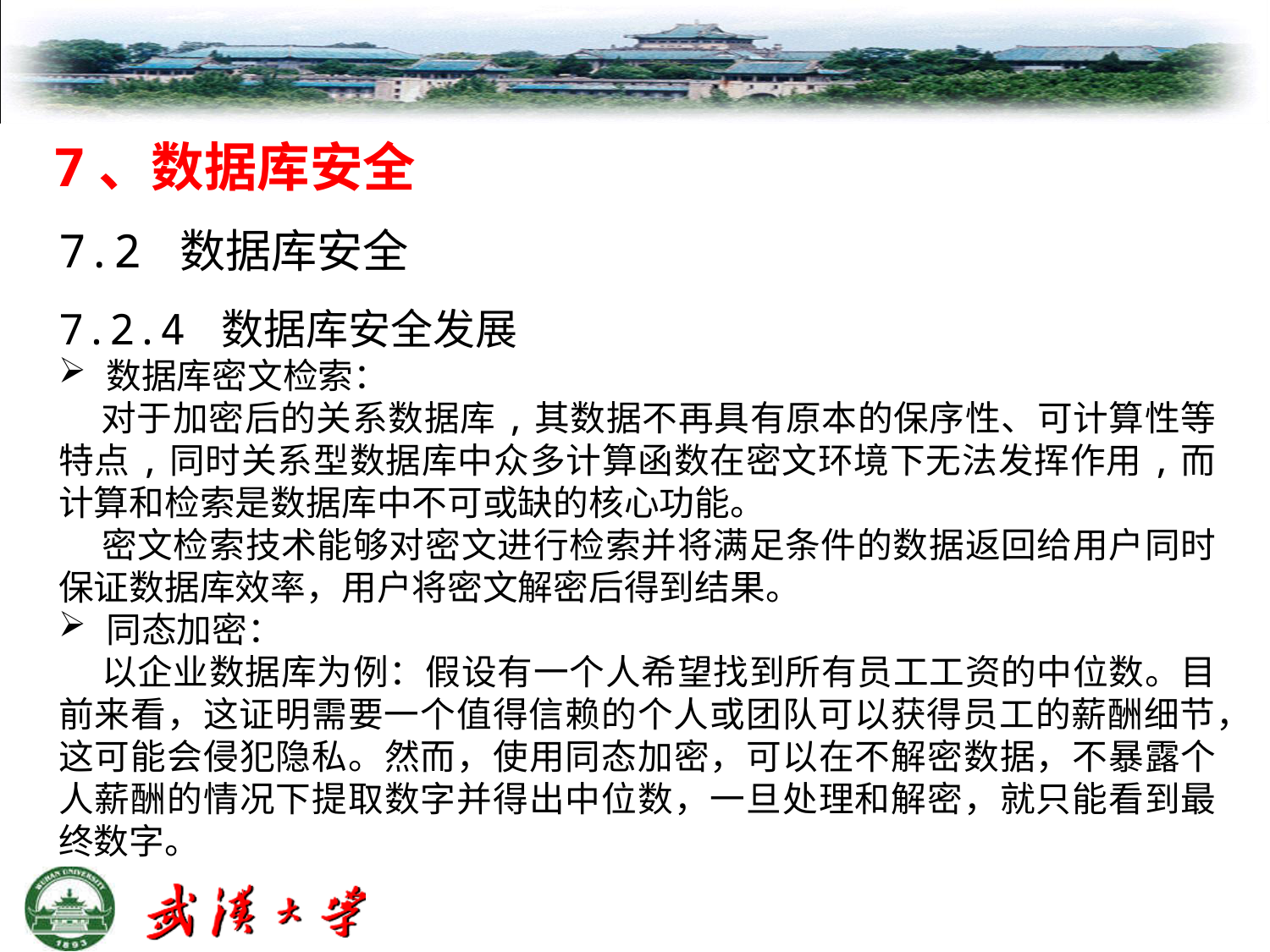

7、数据库安全
7.2 数据库安全
7.2.4 数据库安全发展
数据库密文检索：
    对于加密后的关系数据库,其数据不再具有原本的保序性、可计算性等特点,同时关系型数据库中众多计算函数在密文环境下无法发挥作用,而计算和检索是数据库中不可或缺的核心功能。
    密文检索技术能够对密文进行检索并将满足条件的数据返回给用户同时保证数据库效率，用户将密文解密后得到结果。
同态加密：
    以企业数据库为例：假设有一个人希望找到所有员工工资的中位数。目前来看，这证明需要一个值得信赖的个人或团队可以获得员工的薪酬细节，这可能会侵犯隐私。然而，使用同态加密，可以在不解密数据，不暴露个人薪酬的情况下提取数字并得出中位数，一旦处理和解密，就只能看到最终数字。